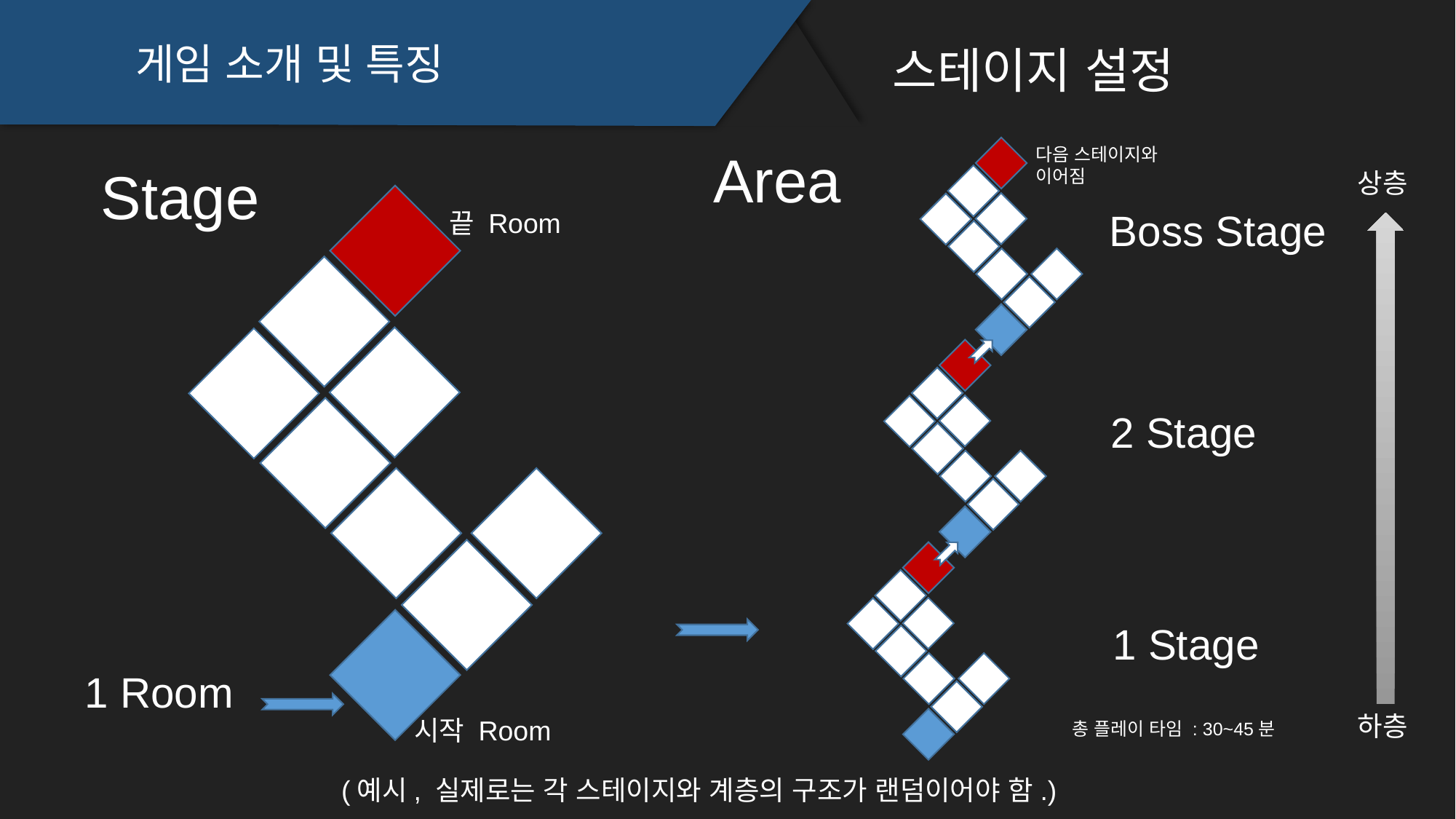

게임 소개 및 특징
스테이지 설정
Area

다음 스테이지와 이어짐
상층
Boss Stage

2 Stage

1 Stage
하층
Stage

끝 Room

1 Room

시작 Room

총 플레이 타임 : 30~45분
(예시, 실제로는 각 스테이지와 계층의 구조가 랜덤이어야 함.)